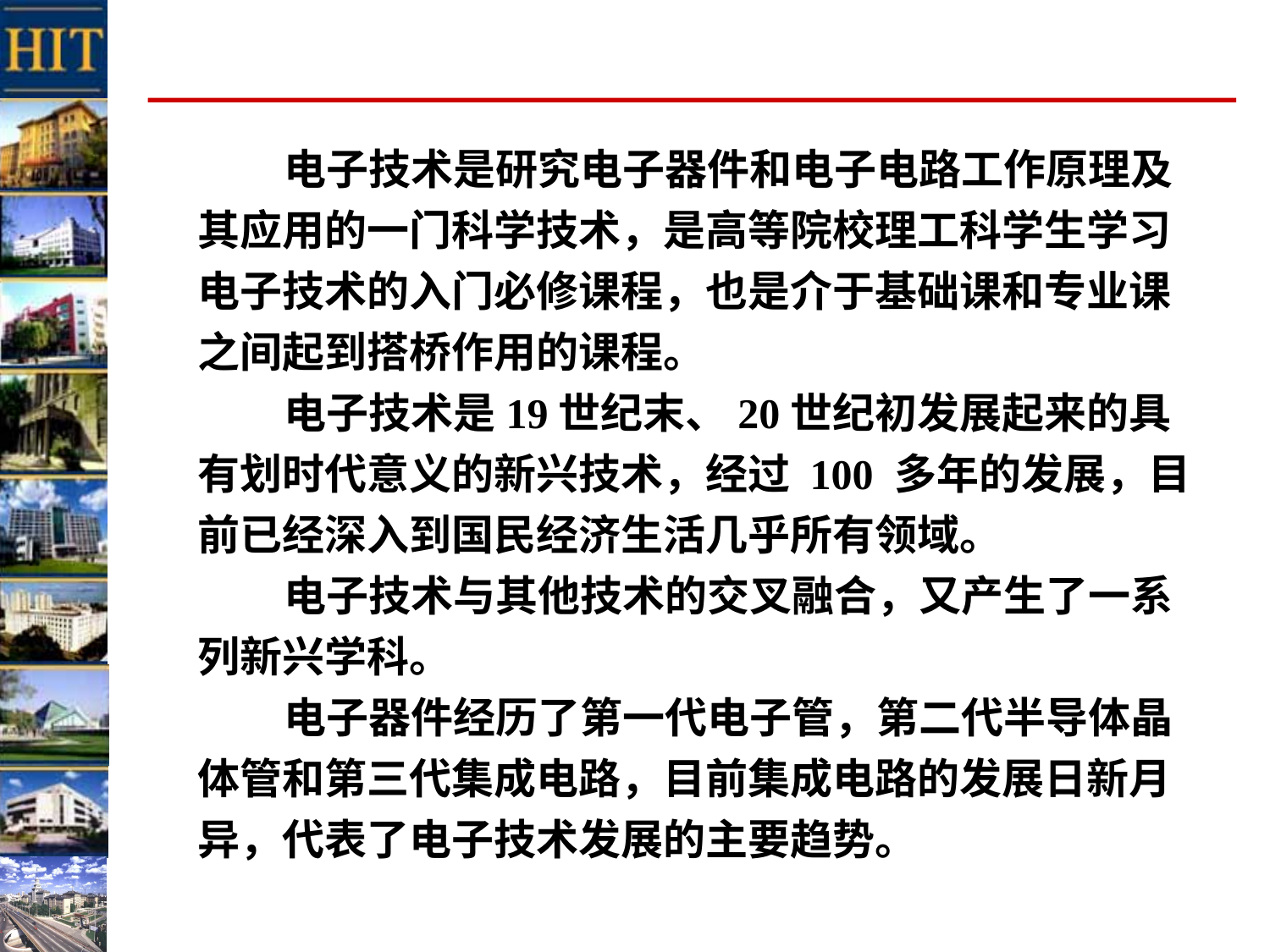

电子技术是研究电子器件和电子电路工作原理及其应用的一门科学技术，是高等院校理工科学生学习电子技术的入门必修课程，也是介于基础课和专业课之间起到搭桥作用的课程。
        电子技术是19世纪末、20世纪初发展起来的具有划时代意义的新兴技术，经过 100 多年的发展，目前已经深入到国民经济生活几乎所有领域。
        电子技术与其他技术的交叉融合，又产生了一系列新兴学科。
        电子器件经历了第一代电子管，第二代半导体晶体管和第三代集成电路，目前集成电路的发展日新月异，代表了电子技术发展的主要趋势。